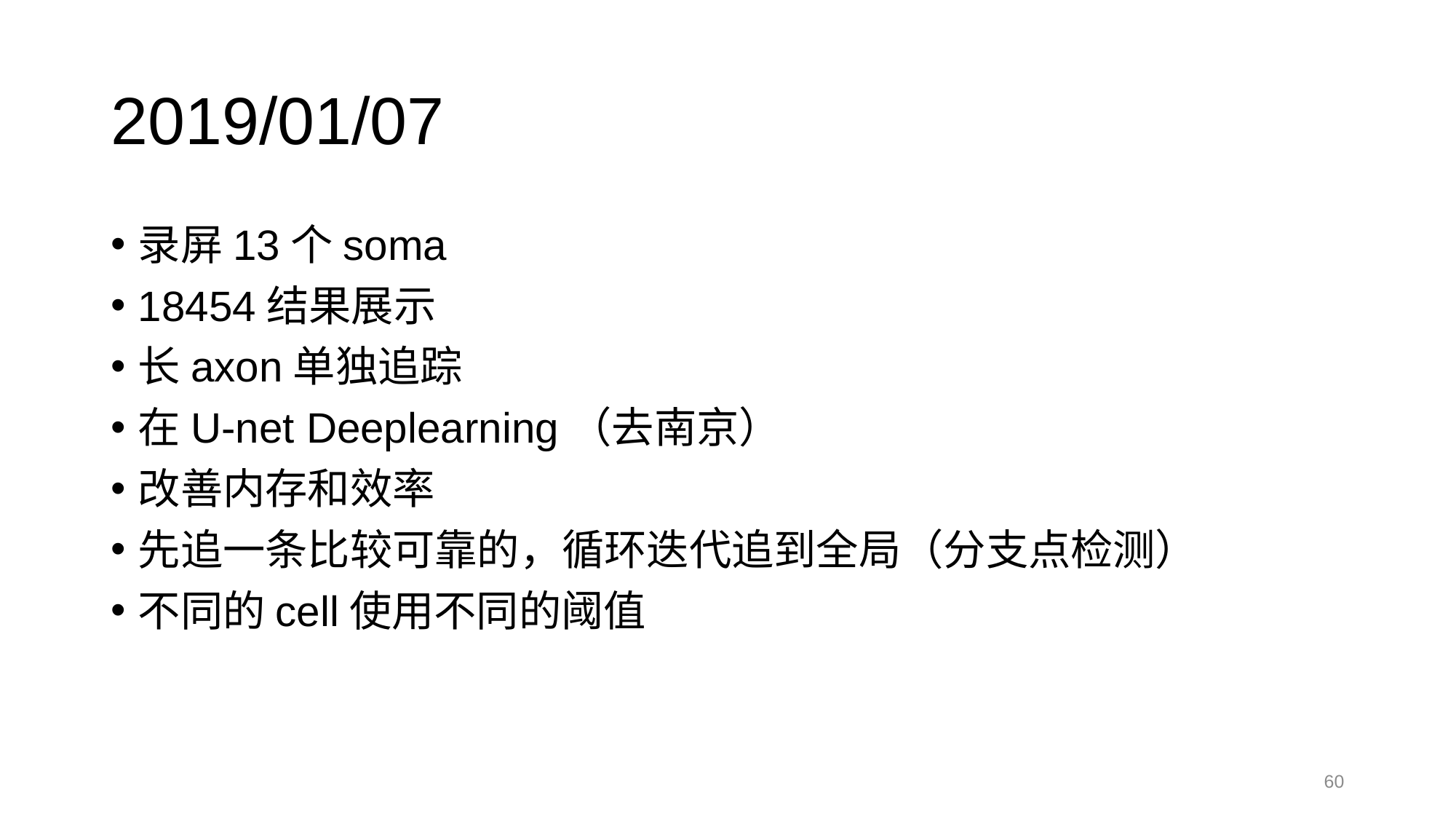

# 2019/01/07
录屏13个soma
18454结果展示
长axon单独追踪
在U-net Deeplearning（去南京）
改善内存和效率
先追一条比较可靠的，循环迭代追到全局（分支点检测）
不同的cell使用不同的阈值

60